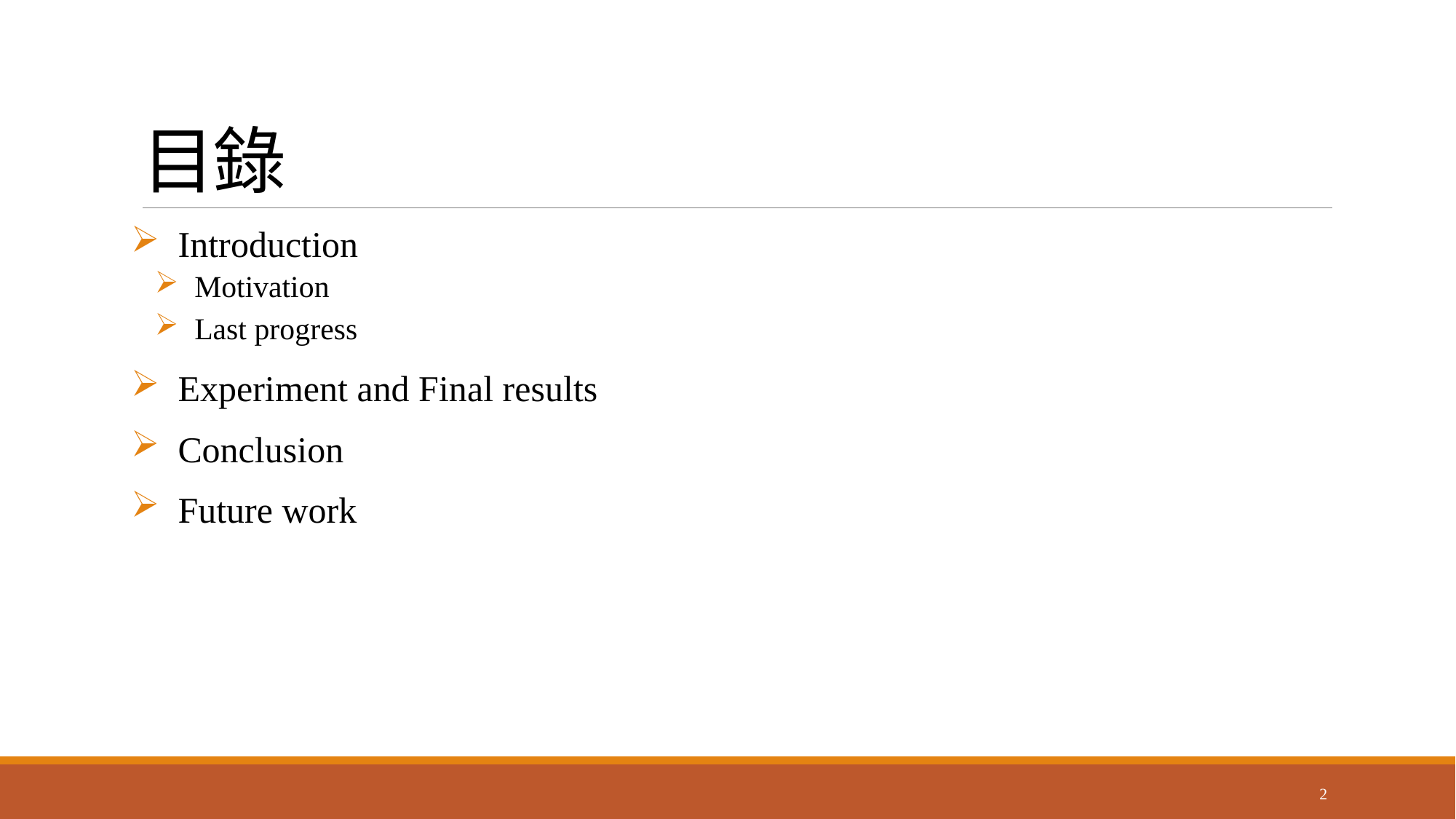

# 目錄
  Introduction
  Motivation
  Last progress
  Experiment and Final results
  Conclusion
  Future work
2